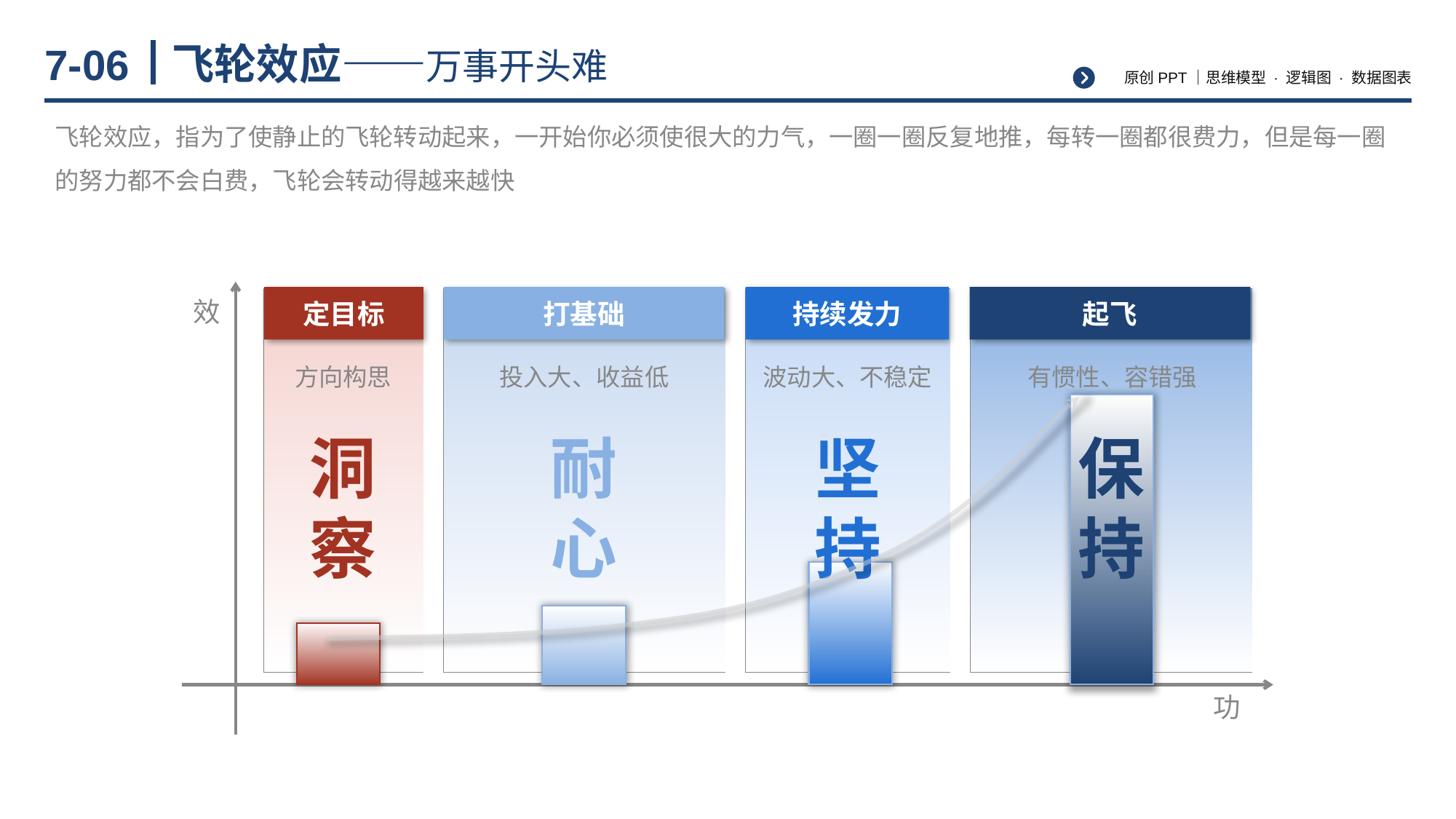

# 飞轮效应——万事开头难
7-06
飞轮效应，指为了使静止的飞轮转动起来，一开始你必须使很大的力气，一圈一圈反复地推，每转一圈都很费力，但是每一圈的努力都不会白费，飞轮会转动得越来越快
定目标
打基础
持续发力
起飞

效
方向构思
投入大、收益低
波动大、不稳定
有惯性、容错强

耐心
坚持
保持
洞察

功